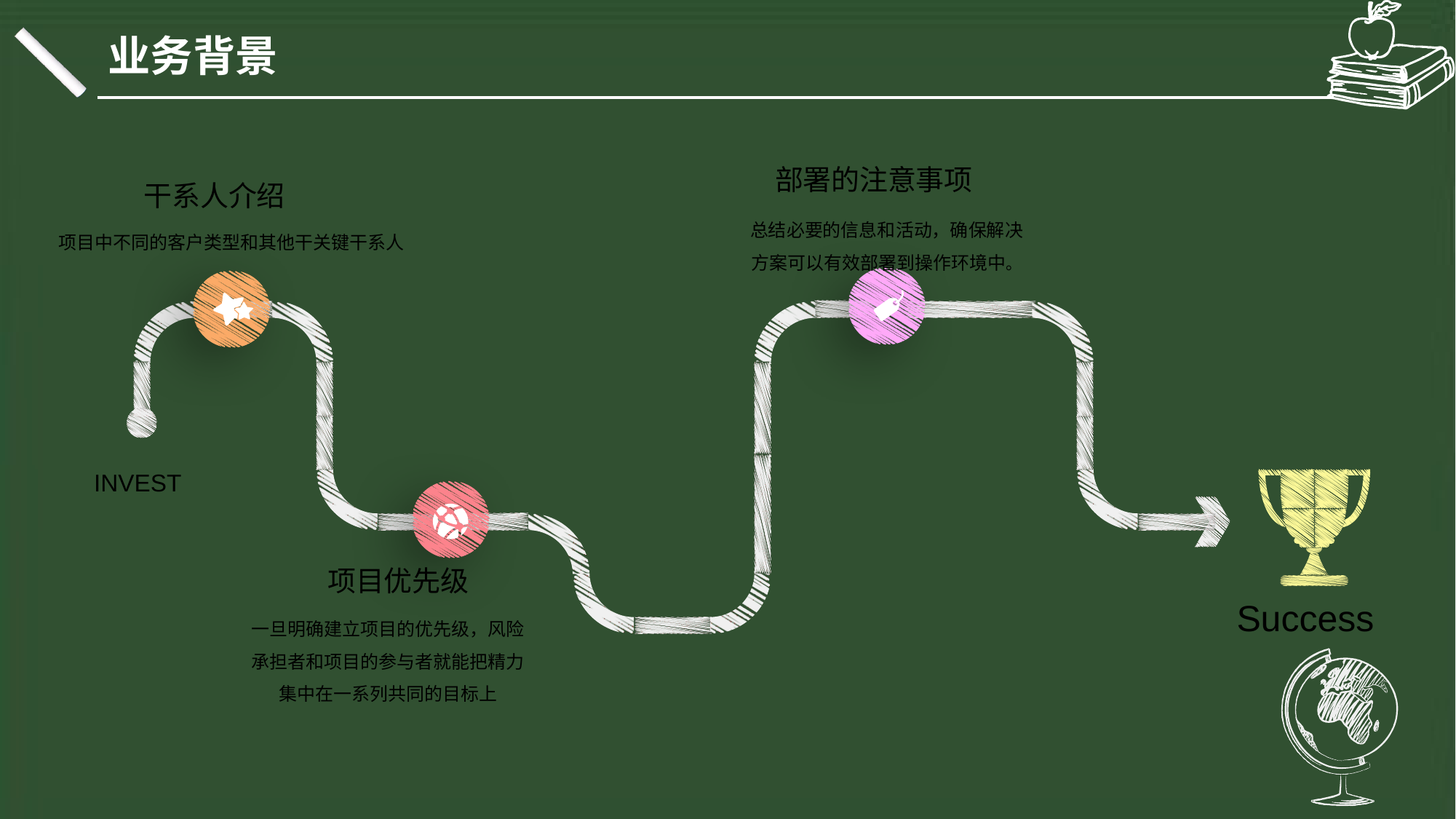

业务背景
部署的注意事项
干系人介绍
总结必要的信息和活动，确保解决方案可以有效部署到操作环境中。
项目中不同的客户类型和其他干关键干系人

INVEST

项目优先级
Success
一旦明确建立项目的优先级，风险承担者和项目的参与者就能把精力集中在一系列共同的目标上